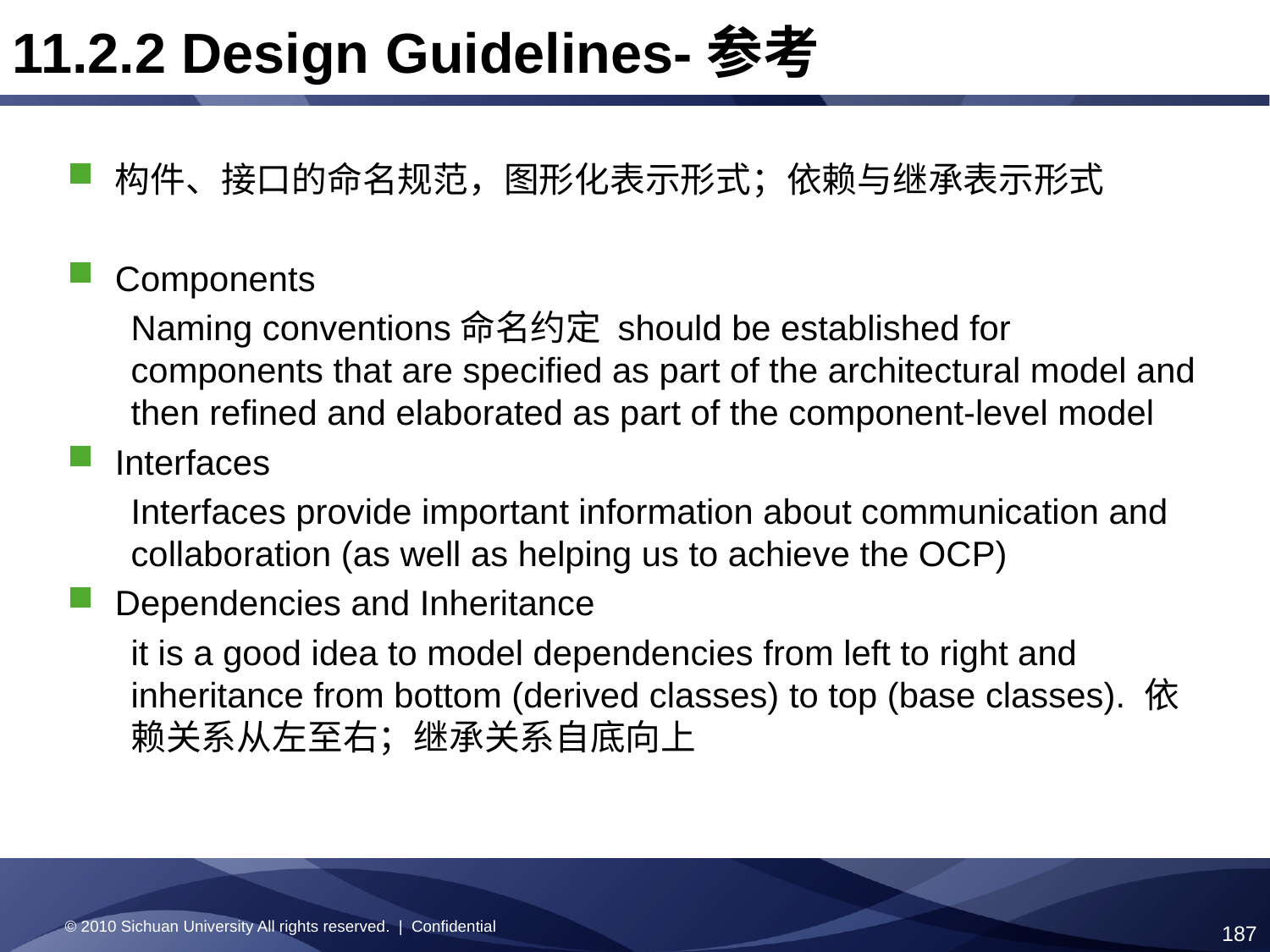

11.2.2 Design Guidelines-参考
构件、接口的命名规范，图形化表示形式；依赖与继承表示形式

Components
Naming conventions命名约定 should be established for components that are specified as part of the architectural model and then refined and elaborated as part of the component-level model
Interfaces
Interfaces provide important information about communication and collaboration (as well as helping us to achieve the OCP)
Dependencies and Inheritance
it is a good idea to model dependencies from left to right and inheritance from bottom (derived classes) to top (base classes). 依赖关系从左至右；继承关系自底向上
© 2010 Sichuan University All rights reserved.  |  Confidential
187